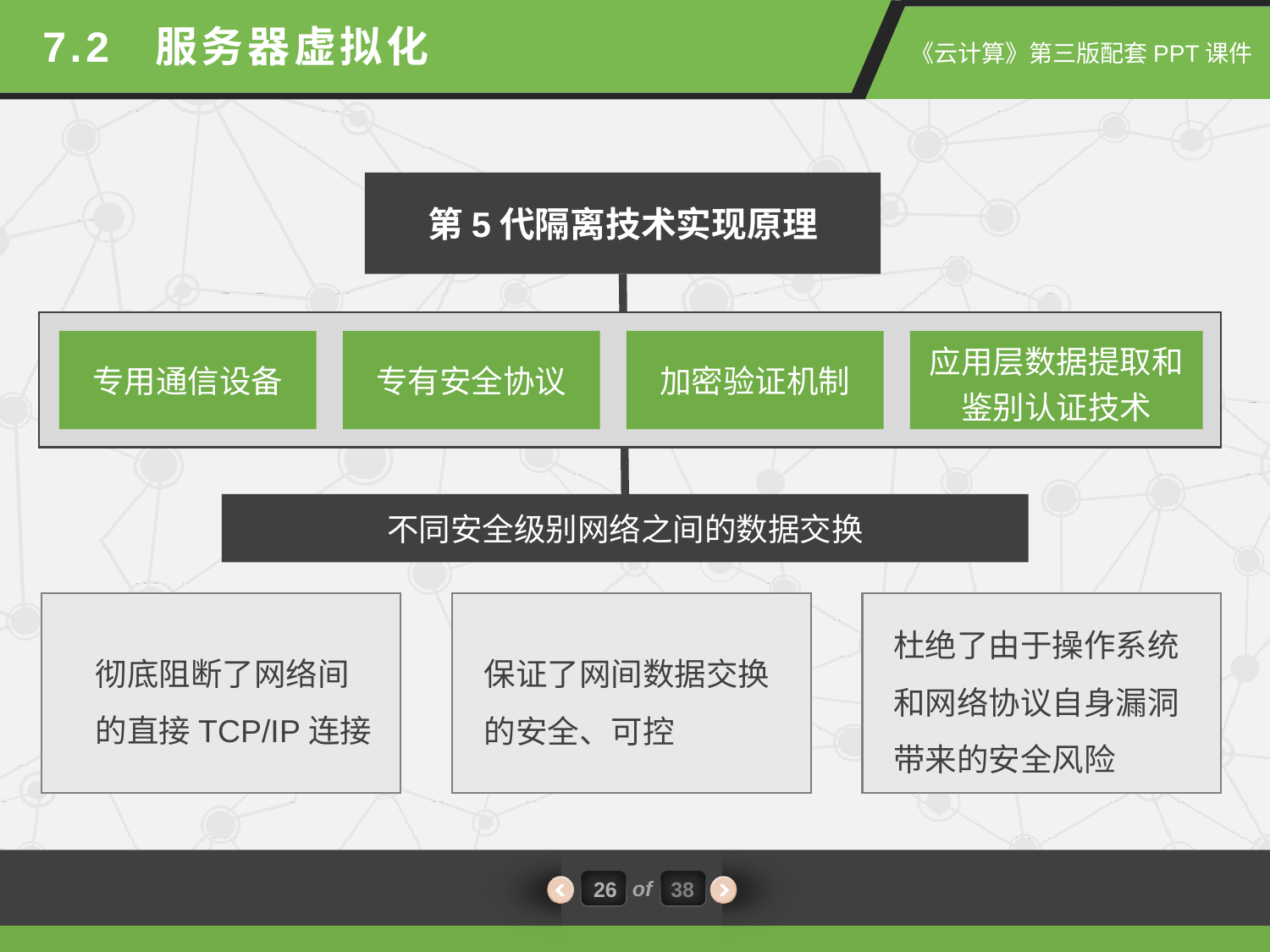

7.2  服务器虚拟化
第5代隔离技术实现原理

专用通信设备
专有安全协议
加密验证机制
应用层数据提取和鉴别认证技术
不同安全级别网络之间的数据交换

杜绝了由于操作系统和网络协议自身漏洞带来的安全风险
彻底阻断了网络间的直接TCP/IP连接
保证了网间数据交换的安全、可控
26